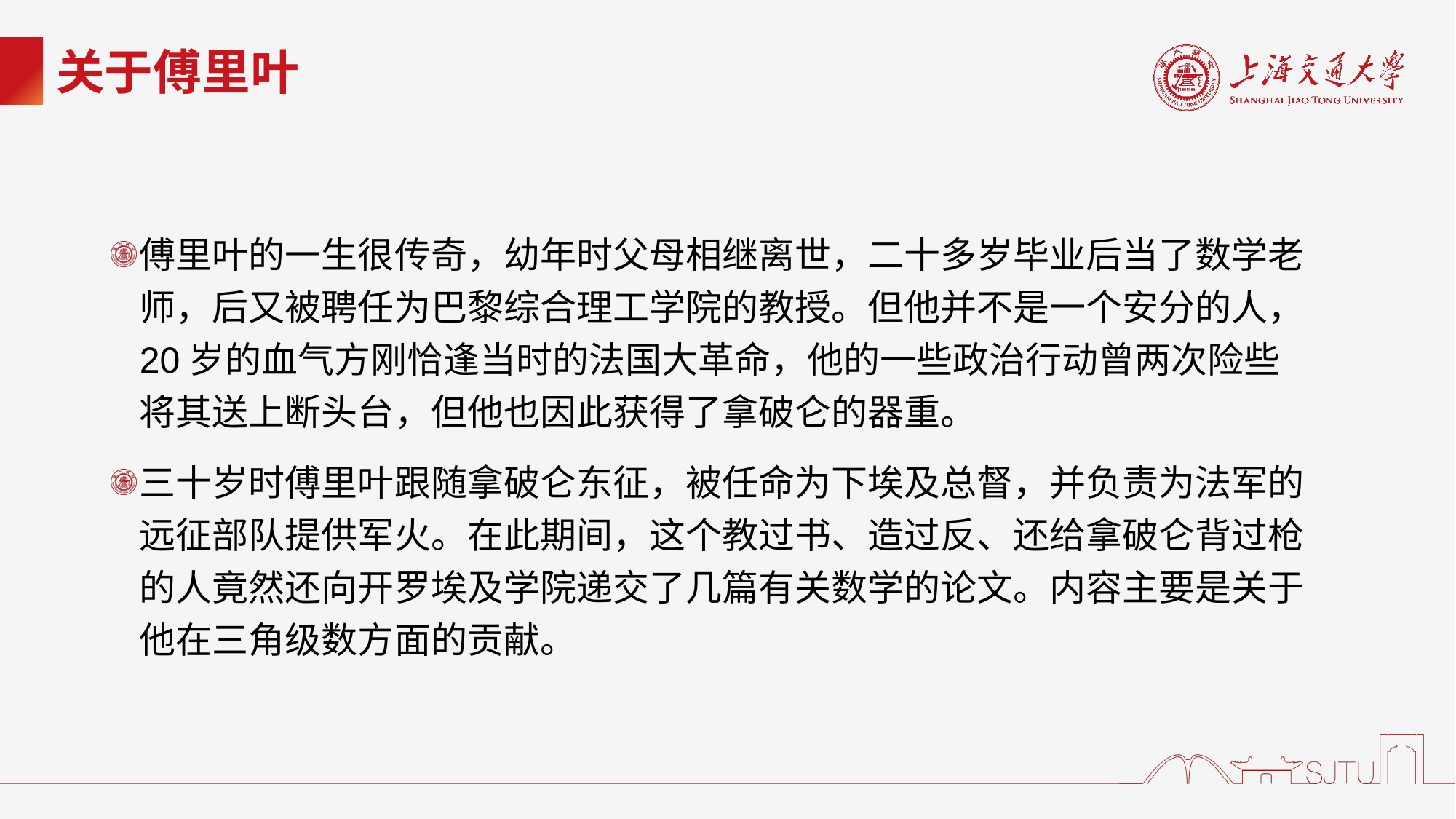

# 关于傅里叶
傅里叶的一生很传奇，幼年时父母相继离世，二十多岁毕业后当了数学老师，后又被聘任为巴黎综合理工学院的教授。但他并不是一个安分的人，20岁的血气方刚恰逢当时的法国大革命，他的一些政治行动曾两次险些将其送上断头台，但他也因此获得了拿破仑的器重。
三十岁时傅里叶跟随拿破仑东征，被任命为下埃及总督，并负责为法军的远征部队提供军火。在此期间，这个教过书、造过反、还给拿破仑背过枪的人竟然还向开罗埃及学院递交了几篇有关数学的论文。内容主要是关于他在三角级数方面的贡献。